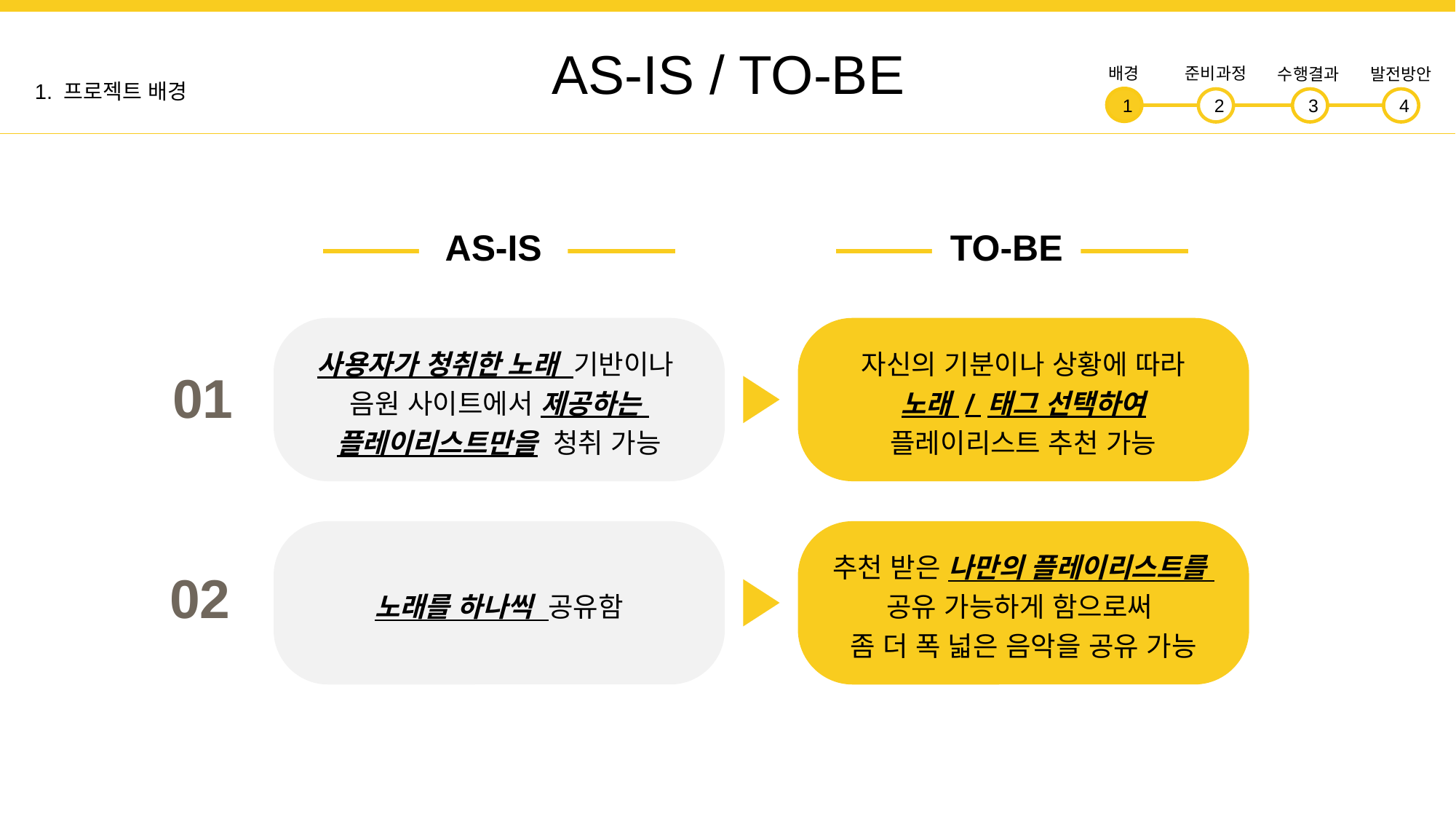

AS-IS / TO-BE
배경
준비과정
수행결과
발전방안
3
4
1
2
1. 프로젝트 배경
TO-BE
AS-IS
사용자가 청취한 노래  기반이나
음원 사이트에서 제공하는
플레이리스트만을  청취 가능
자신의 기분이나 상황에 따라
노래 / 태그 선택하여
플레이리스트 추천 가능
01

추천 받은 나만의 플레이리스트를
공유 가능하게 함으로써
좀 더 폭 넓은 음악을 공유 가능
노래를 하나씩  공유함
02